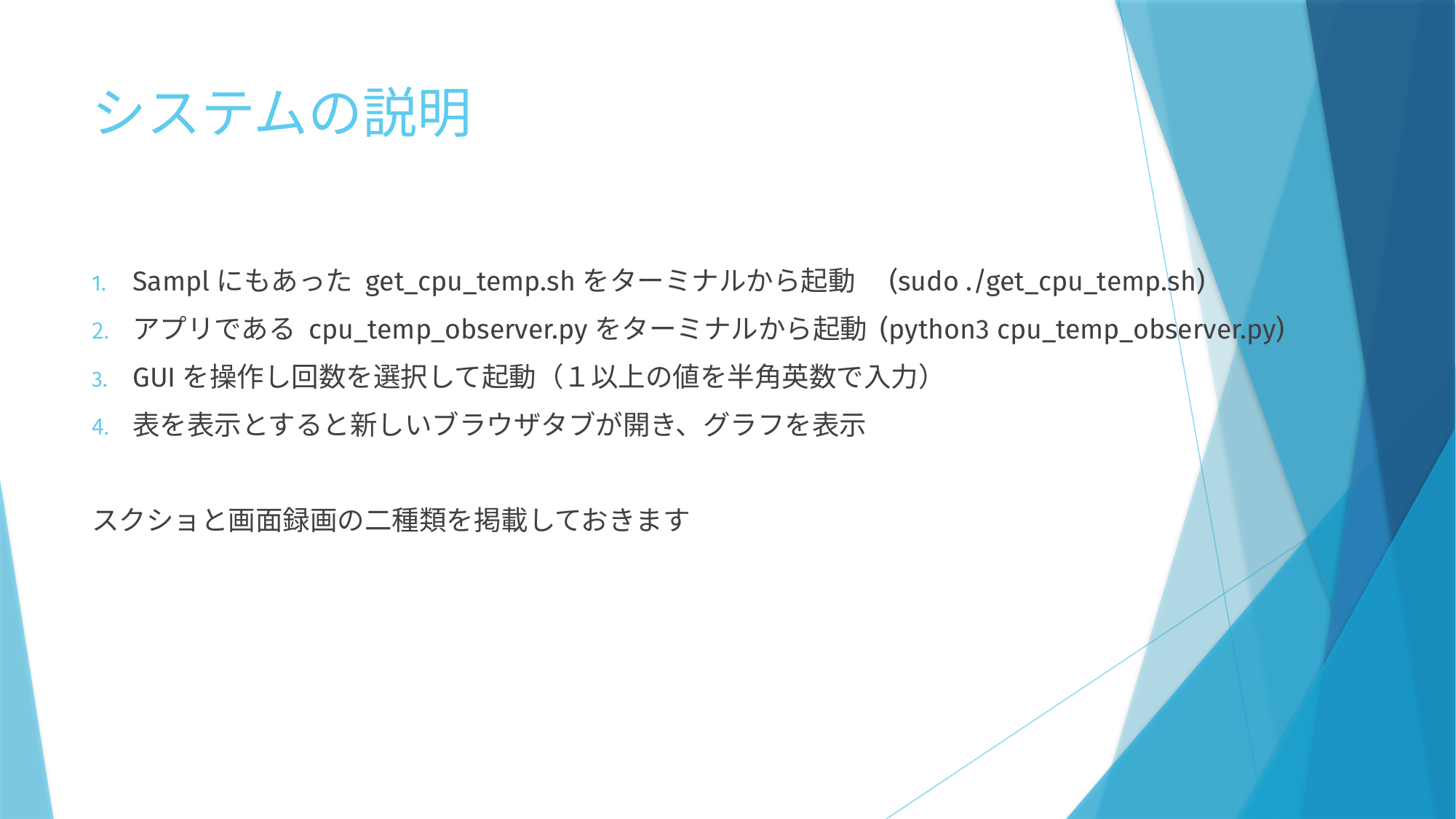

# システムの説明
Samplにもあった get_cpu_temp.shをターミナルから起動　(sudo ./get_cpu_temp.sh)
アプリである cpu_temp_observer.pyをターミナルから起動 (python3 cpu_temp_observer.py)
GUIを操作し回数を選択して起動（１以上の値を半角英数で入力）
表を表示とすると新しいブラウザタブが開き、グラフを表示

スクショと画面録画の二種類を掲載しておきます